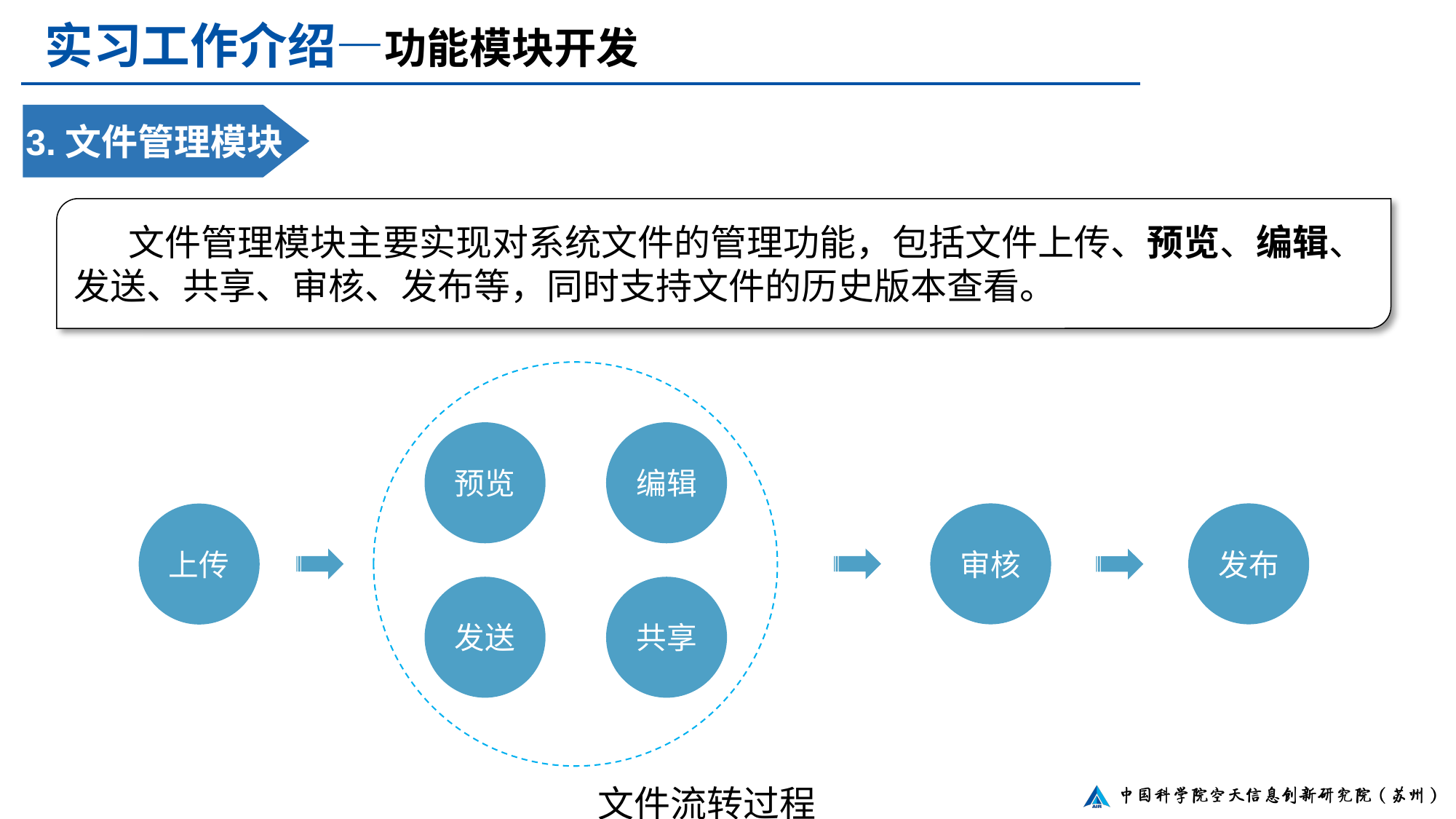

实习工作介绍—功能模块开发

3.文件管理模块
文件管理模块主要实现对系统文件的管理功能，包括文件上传、预览、编辑、发送、共享、审核、发布等，同时支持文件的历史版本查看。

预览
编辑
审核
发布
上传

发送
共享
文件流转过程